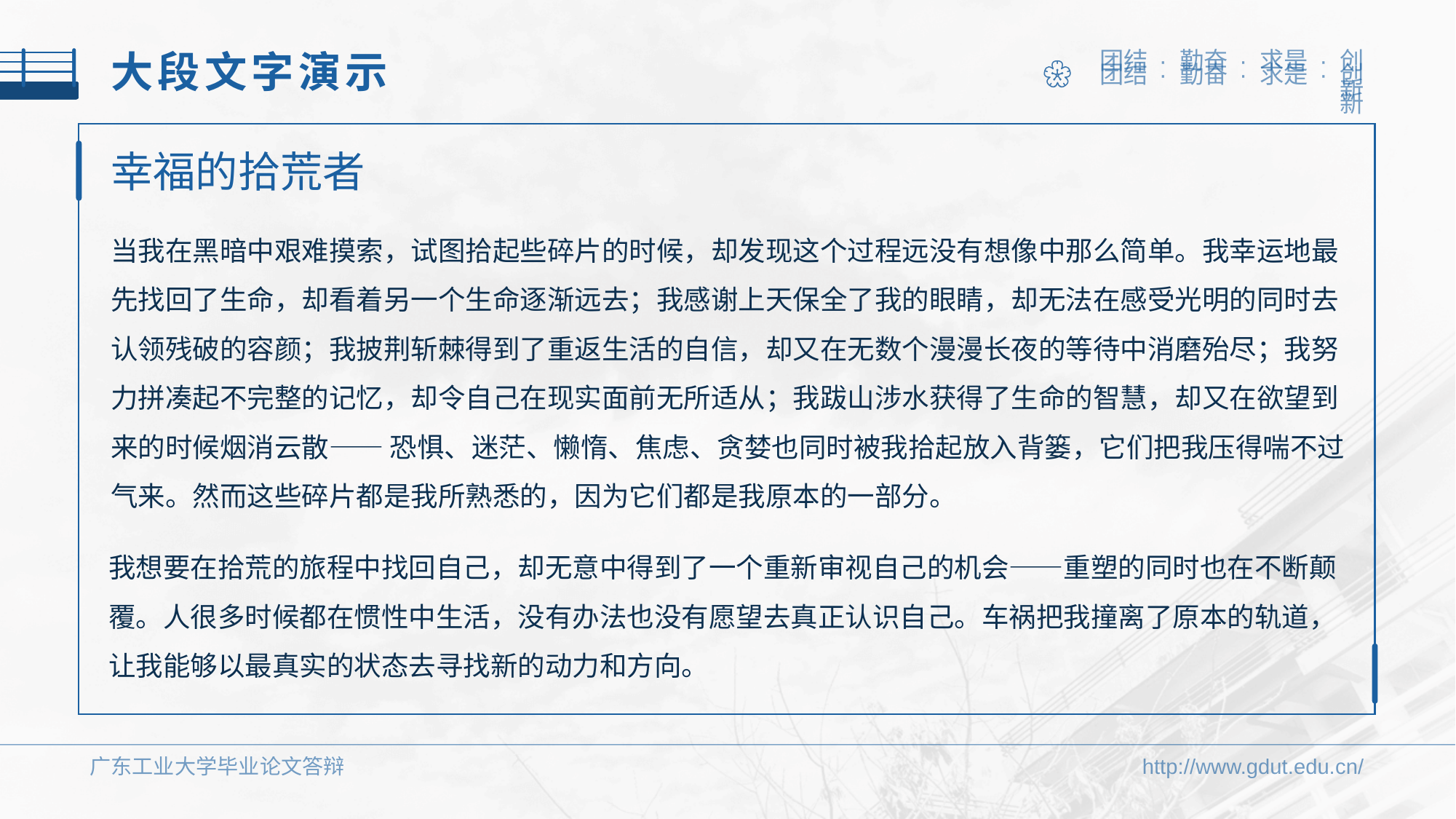

大段文字演示

幸福的拾荒者

当我在黑暗中艰难摸索，试图拾起些碎片的时候，却发现这个过程远没有想像中那么简单。我幸运地最先找回了生命，却看着另一个生命逐渐远去；我感谢上天保全了我的眼睛，却无法在感受光明的同时去认领残破的容颜；我披荆斩棘得到了重返生活的自信，却又在无数个漫漫长夜的等待中消磨殆尽；我努力拼凑起不完整的记忆，却令自己在现实面前无所适从；我跋山涉水获得了生命的智慧，却又在欲望到来的时候烟消云散—— 恐惧、迷茫、懒惰、焦虑、贪婪也同时被我拾起放入背篓，它们把我压得喘不过气来。然而这些碎片都是我所熟悉的，因为它们都是我原本的一部分。
我想要在拾荒的旅程中找回自己，却无意中得到了一个重新审视自己的机会——重塑的同时也在不断颠覆。人很多时候都在惯性中生活，没有办法也没有愿望去真正认识自己。车祸把我撞离了原本的轨道，让我能够以最真实的状态去寻找新的动力和方向。